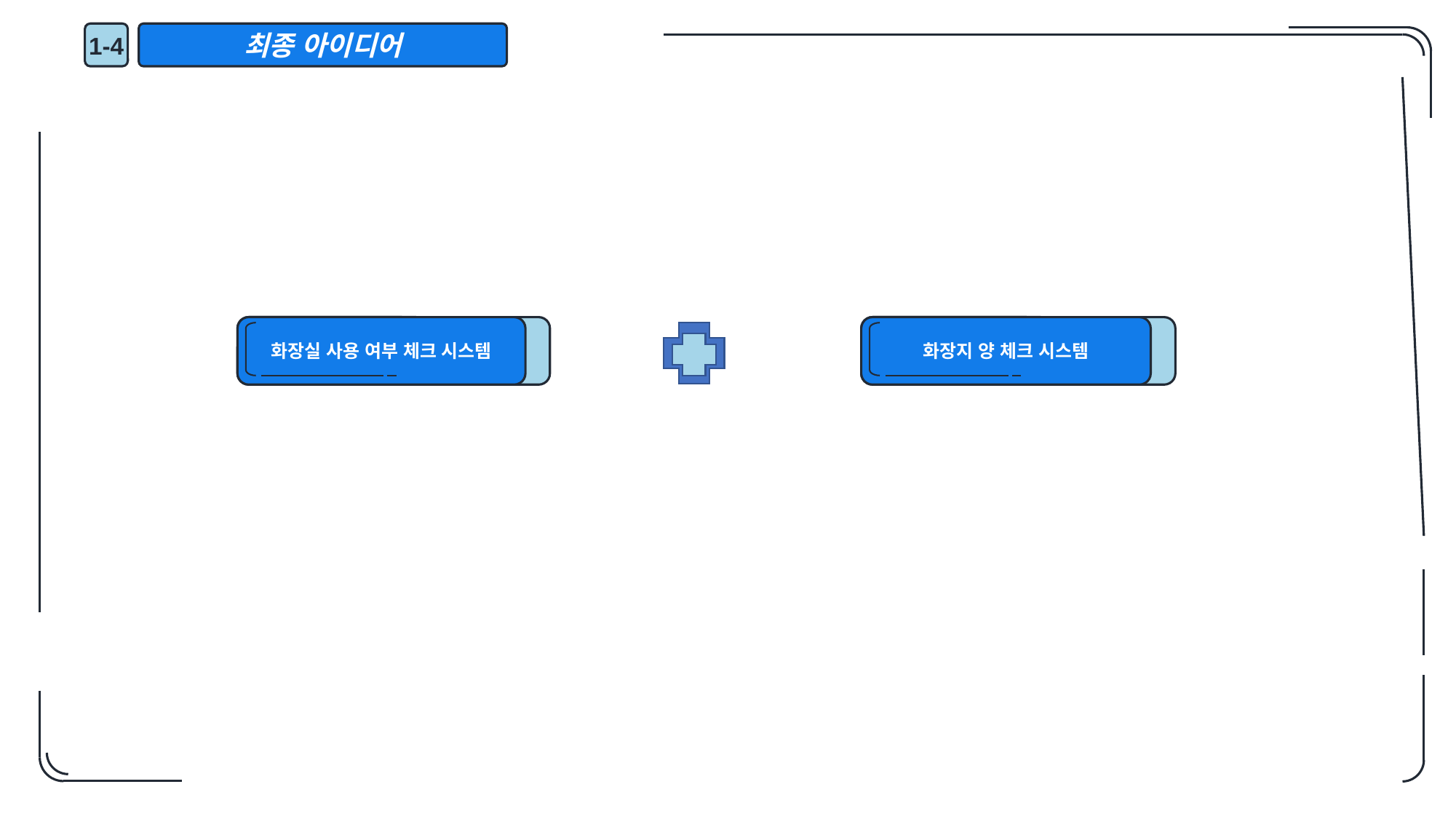

1-4
최종 아이디어

화장실 사용 여부 체크 시스템

화장지 양 체크 시스템